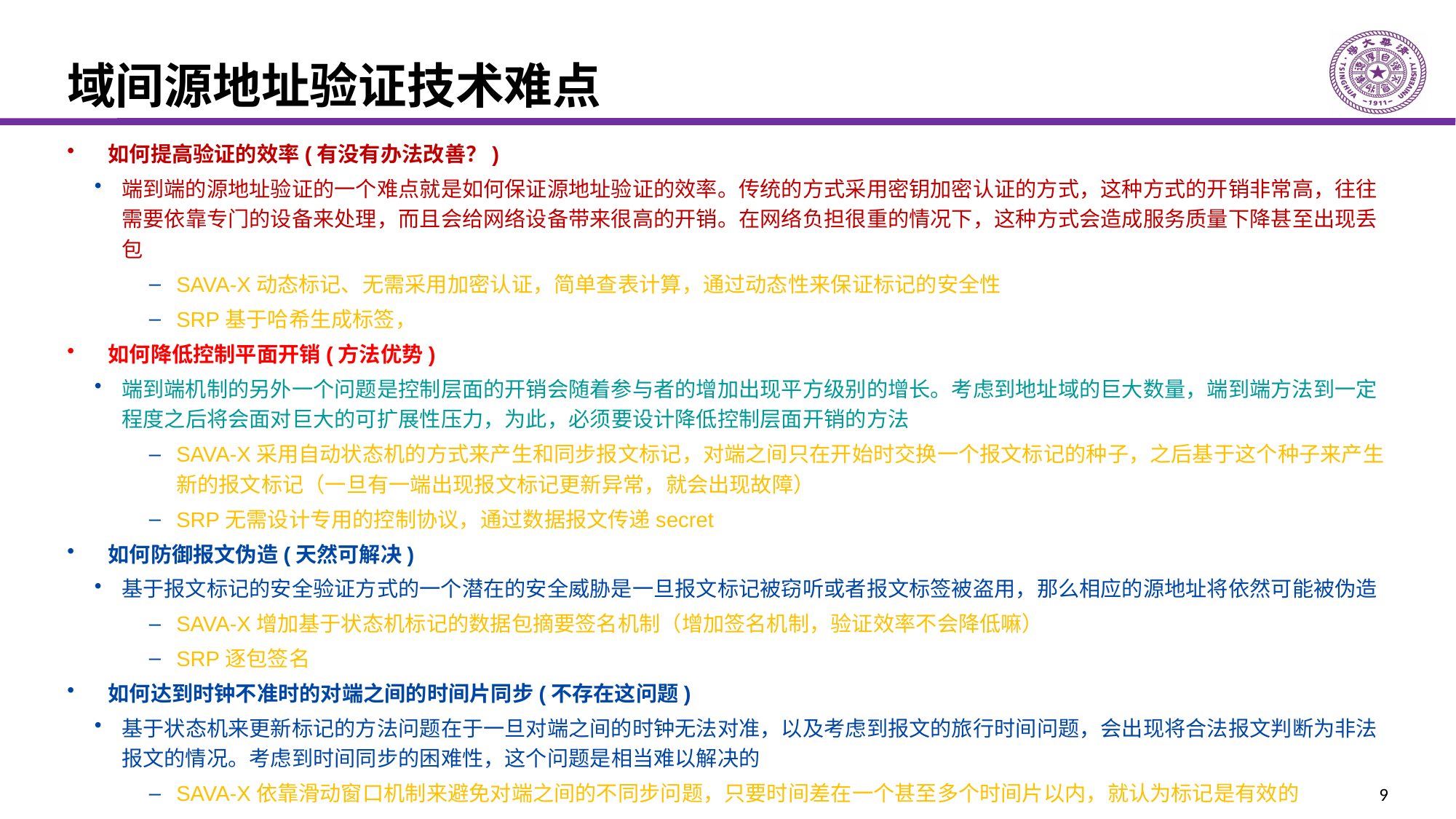

# 域间源地址验证技术难点
如何提高验证的效率(有没有办法改善？)
端到端的源地址验证的一个难点就是如何保证源地址验证的效率。传统的方式采用密钥加密认证的方式，这种方式的开销非常高，往往需要依靠专门的设备来处理，而且会给网络设备带来很高的开销。在网络负担很重的情况下，这种方式会造成服务质量下降甚至出现丢包
SAVA-X动态标记、无需采用加密认证，简单查表计算，通过动态性来保证标记的安全性
SRP基于哈希生成标签，
如何降低控制平面开销(方法优势)
端到端机制的另外一个问题是控制层面的开销会随着参与者的增加出现平方级别的增长。考虑到地址域的巨大数量，端到端方法到一定程度之后将会面对巨大的可扩展性压力，为此，必须要设计降低控制层面开销的方法
SAVA-X采用自动状态机的方式来产生和同步报文标记，对端之间只在开始时交换一个报文标记的种子，之后基于这个种子来产生新的报文标记（一旦有一端出现报文标记更新异常，就会出现故障）
SRP无需设计专用的控制协议，通过数据报文传递secret
如何防御报文伪造(天然可解决)
基于报文标记的安全验证方式的一个潜在的安全威胁是一旦报文标记被窃听或者报文标签被盗用，那么相应的源地址将依然可能被伪造
SAVA-X增加基于状态机标记的数据包摘要签名机制（增加签名机制，验证效率不会降低嘛）
SRP逐包签名
如何达到时钟不准时的对端之间的时间片同步(不存在这问题)
基于状态机来更新标记的方法问题在于一旦对端之间的时钟无法对准，以及考虑到报文的旅行时间问题，会出现将合法报文判断为非法报文的情况。考虑到时间同步的困难性，这个问题是相当难以解决的
SAVA-X依靠滑动窗口机制来避免对端之间的不同步问题，只要时间差在一个甚至多个时间片以内，就认为标记是有效的